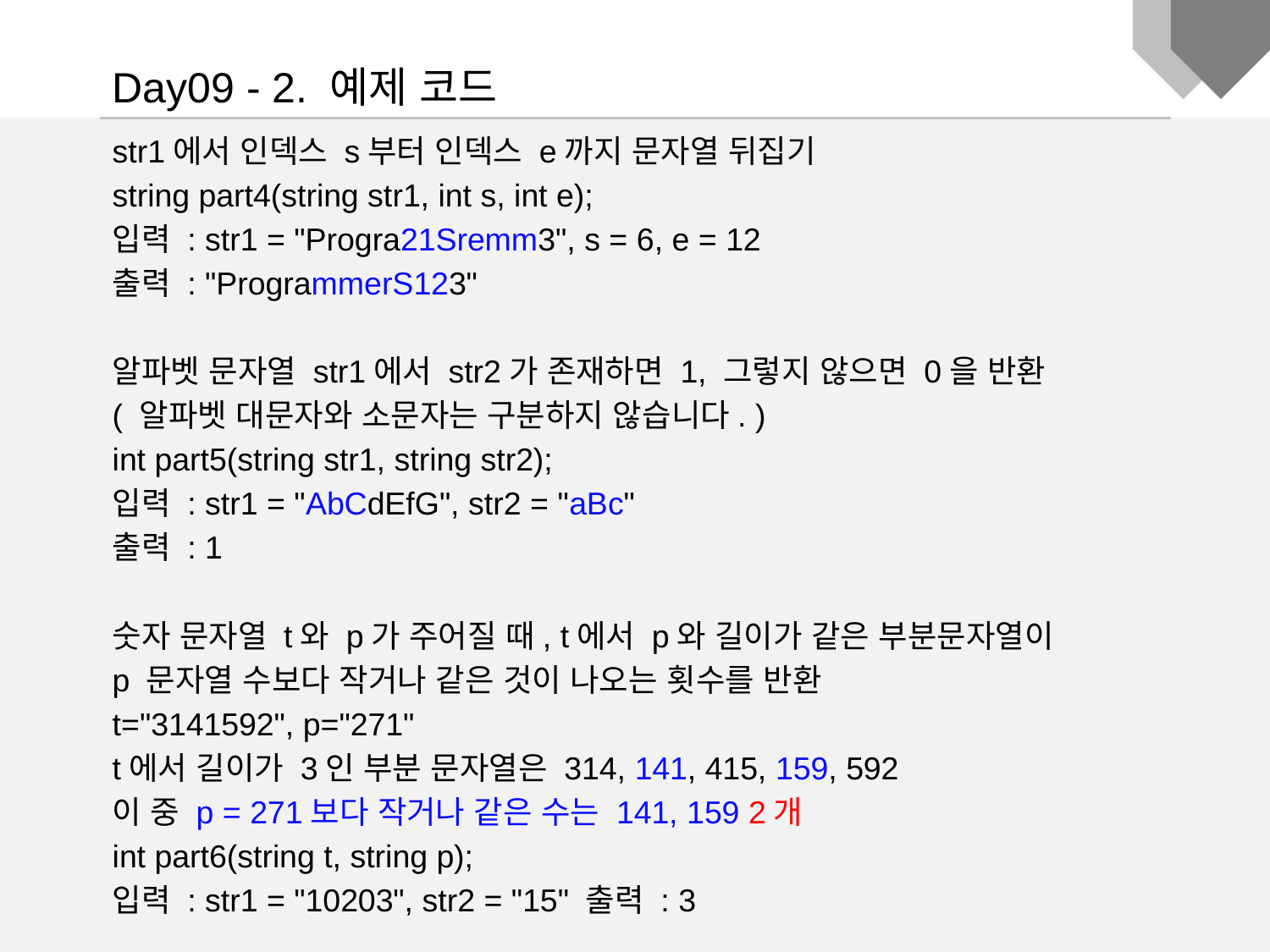

Day09 - 2. 예제 코드
str1에서 인덱스 s부터 인덱스 e까지 문자열 뒤집기
string part4(string str1, int s, int e);
입력 : str1 = "Progra21Sremm3", s = 6, e = 12
출력 : "ProgrammerS123"

알파벳 문자열 str1에서 str2가 존재하면 1, 그렇지 않으면 0을 반환
( 알파벳 대문자와 소문자는 구분하지 않습니다. )
int part5(string str1, string str2);
입력 : str1 = "AbCdEfG", str2 = "aBc"
출력 : 1

숫자 문자열 t와 p가 주어질 때, t에서 p와 길이가 같은 부분문자열이
p 문자열 수보다 작거나 같은 것이 나오는 횟수를 반환
t="3141592", p="271"
t에서 길이가 3인 부분 문자열은 314, 141, 415, 159, 592
이 중 p = 271보다 작거나 같은 수는 141, 159 2개
int part6(string t, string p);
입력 : str1 = "10203", str2 = "15" 출력 : 3